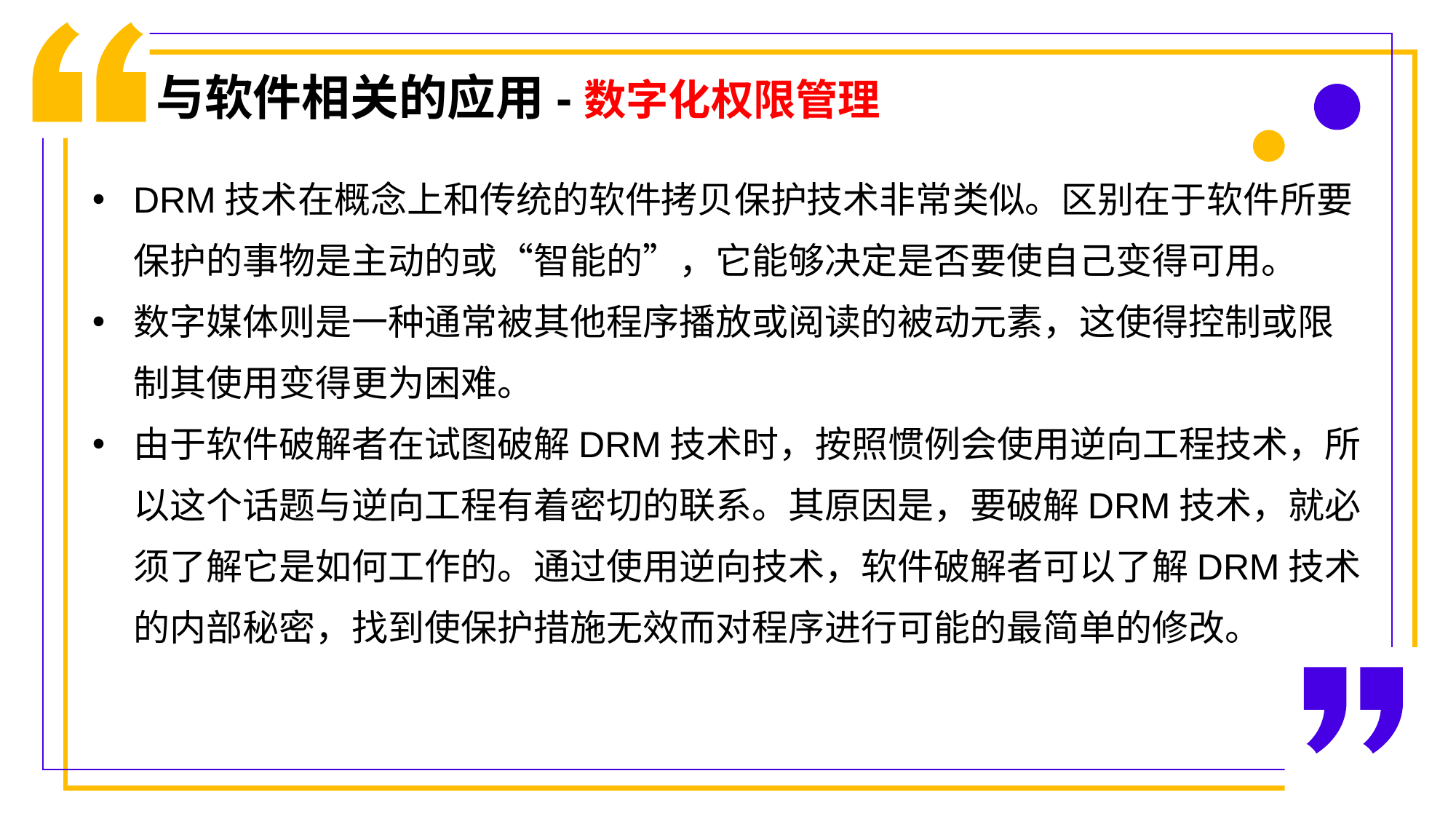

与软件相关的应用-数字化权限管理

DRM技术在概念上和传统的软件拷贝保护技术非常类似。区别在于软件所要保护的事物是主动的或“智能的”，它能够决定是否要使自己变得可用。
数字媒体则是一种通常被其他程序播放或阅读的被动元素，这使得控制或限制其使用变得更为困难。
由于软件破解者在试图破解DRM技术时，按照惯例会使用逆向工程技术，所以这个话题与逆向工程有着密切的联系。其原因是，要破解DRM技术，就必须了解它是如何工作的。通过使用逆向技术，软件破解者可以了解DRM技术的内部秘密，找到使保护措施无效而对程序进行可能的最简单的修改。